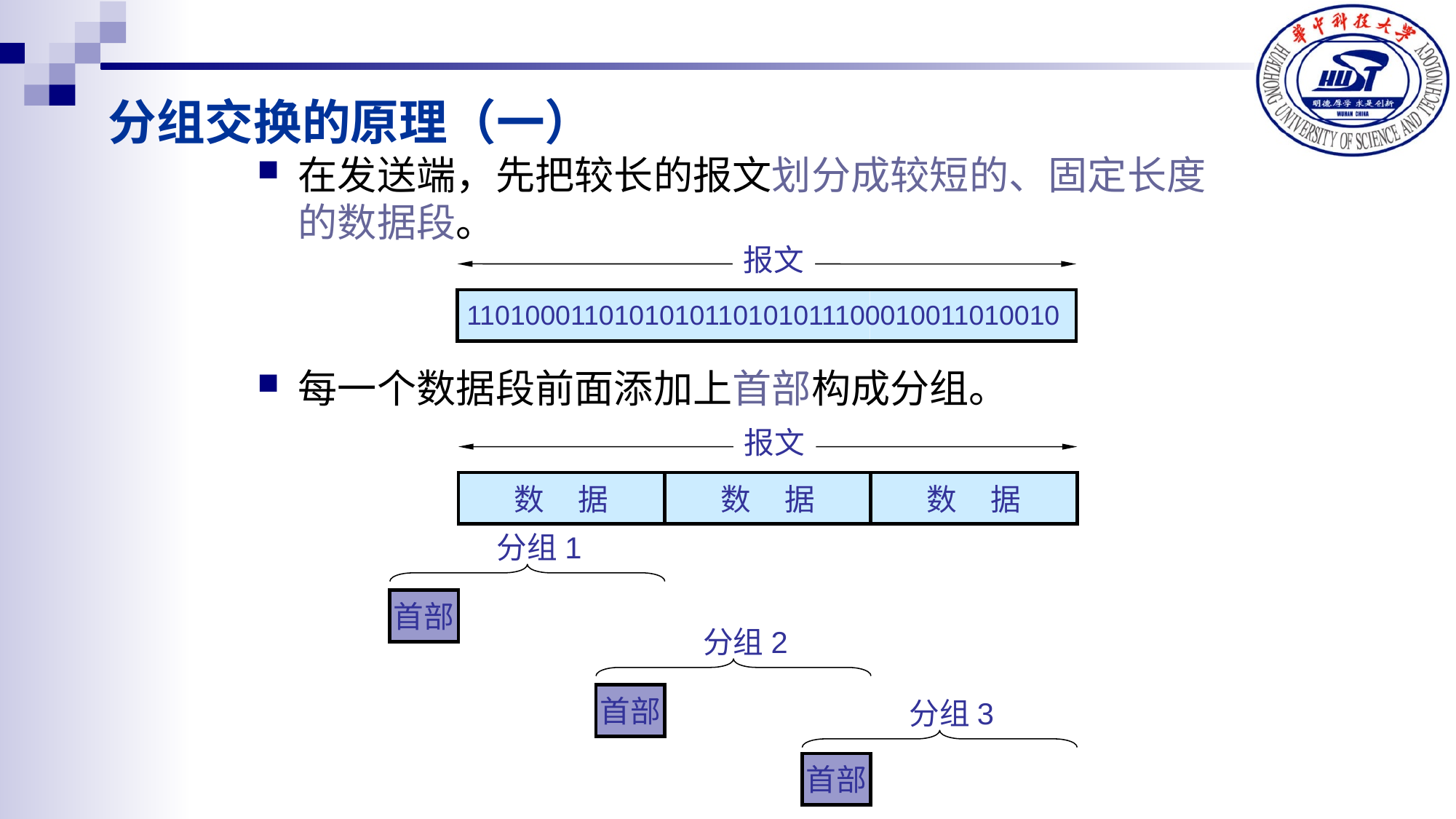

# 分组交换的原理（一）
在发送端，先把较长的报文划分成较短的、固定长度的数据段。

每一个数据段前面添加上首部构成分组。

报文

1101000110101010110101011100010011010010
报文

数     据
数     据
数     据

分组 1
首部

分组 2
首部

分组 3
首部